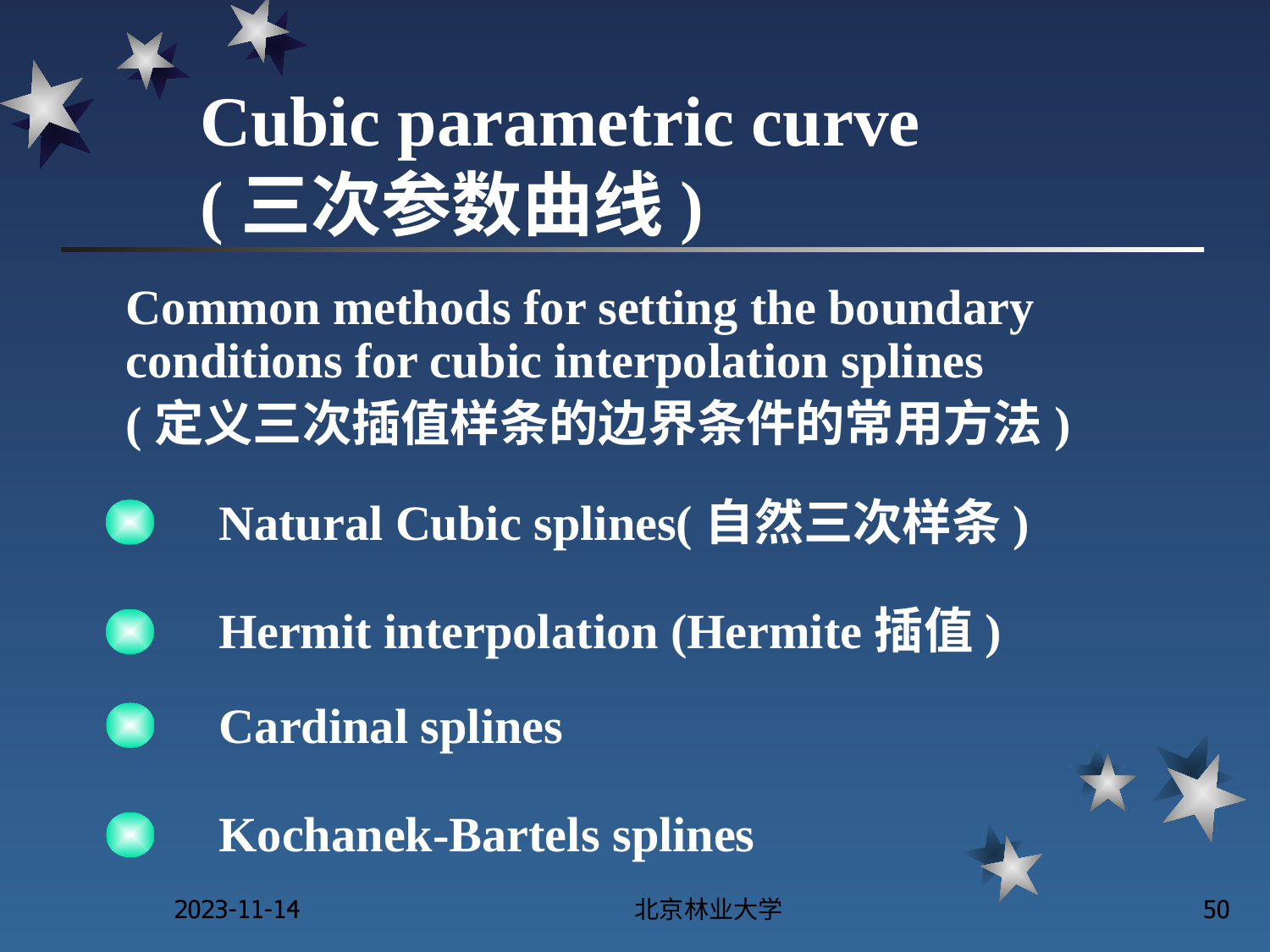

# Cubic parametric curve (三次参数曲线)
Common methods for setting the boundary conditions for cubic interpolation splines
(定义三次插值样条的边界条件的常用方法)
Natural Cubic splines(自然三次样条)

Hermit interpolation (Hermite插值)

Cardinal splines

Kochanek-Bartels splines

2023-11-14
北京林业大学
50